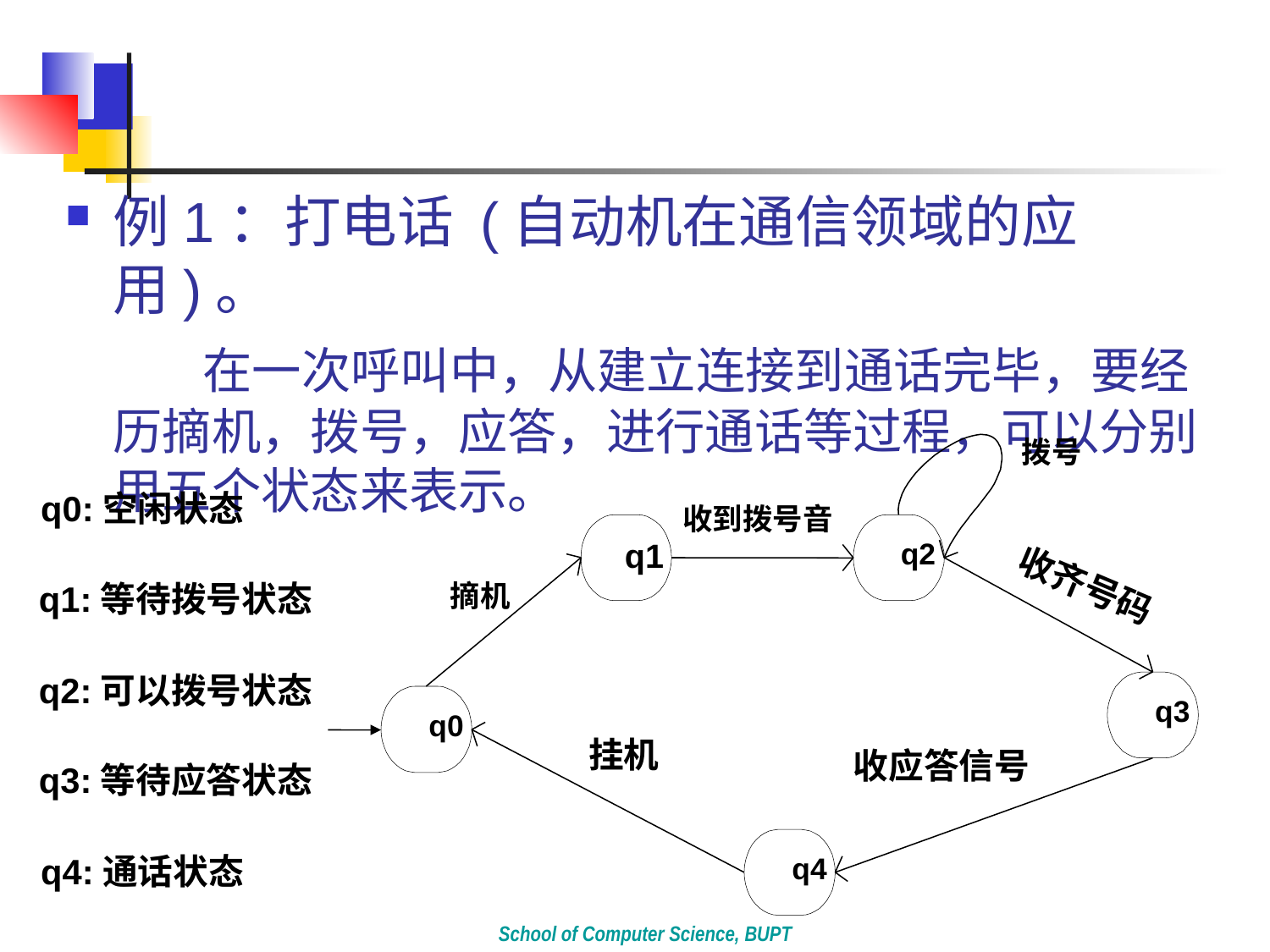

#
例1：打电话 (自动机在通信领域的应用)。
	      在一次呼叫中，从建立连接到通话完毕，要经历摘机，拨号，应答，进行通话等过程，可以分别用五个状态来表示。
拨号

收到拨号音

q1
q2

收齐号码
摘机

q3
q0

挂机
收应答信号

q4

q0:空闲状态
q1:等待拨号状态
q2:可以拨号状态
q3:等待应答状态
q4:通话状态

School of Computer Science, BUPT
42